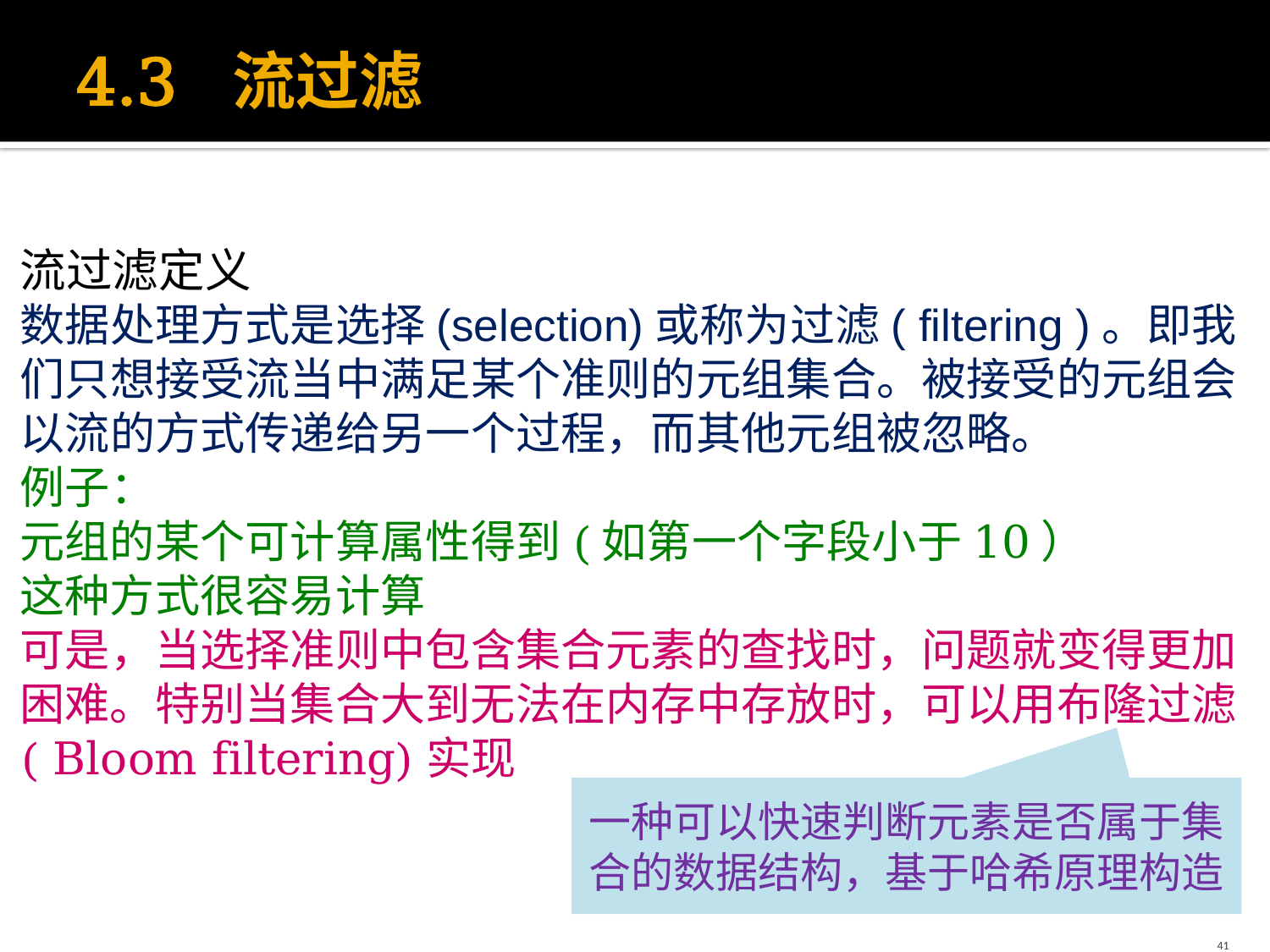

# 4.3  流过滤
流过滤定义
数据处理方式是选择(selection)或称为过滤( filtering )。即我们只想接受流当中满足某个准则的元组集合。被接受的元组会以流的方式传递给另一个过程，而其他元组被忽略。
例子：
元组的某个可计算属性得到(如第一个字段小于10）
这种方式很容易计算
可是，当选择准则中包含集合元素的查找时，问题就变得更加困难。特别当集合大到无法在内存中存放时，可以用布隆过滤( Bloom filtering)实现
一种可以快速判断元素是否属于集合的数据结构，基于哈希原理构造
41